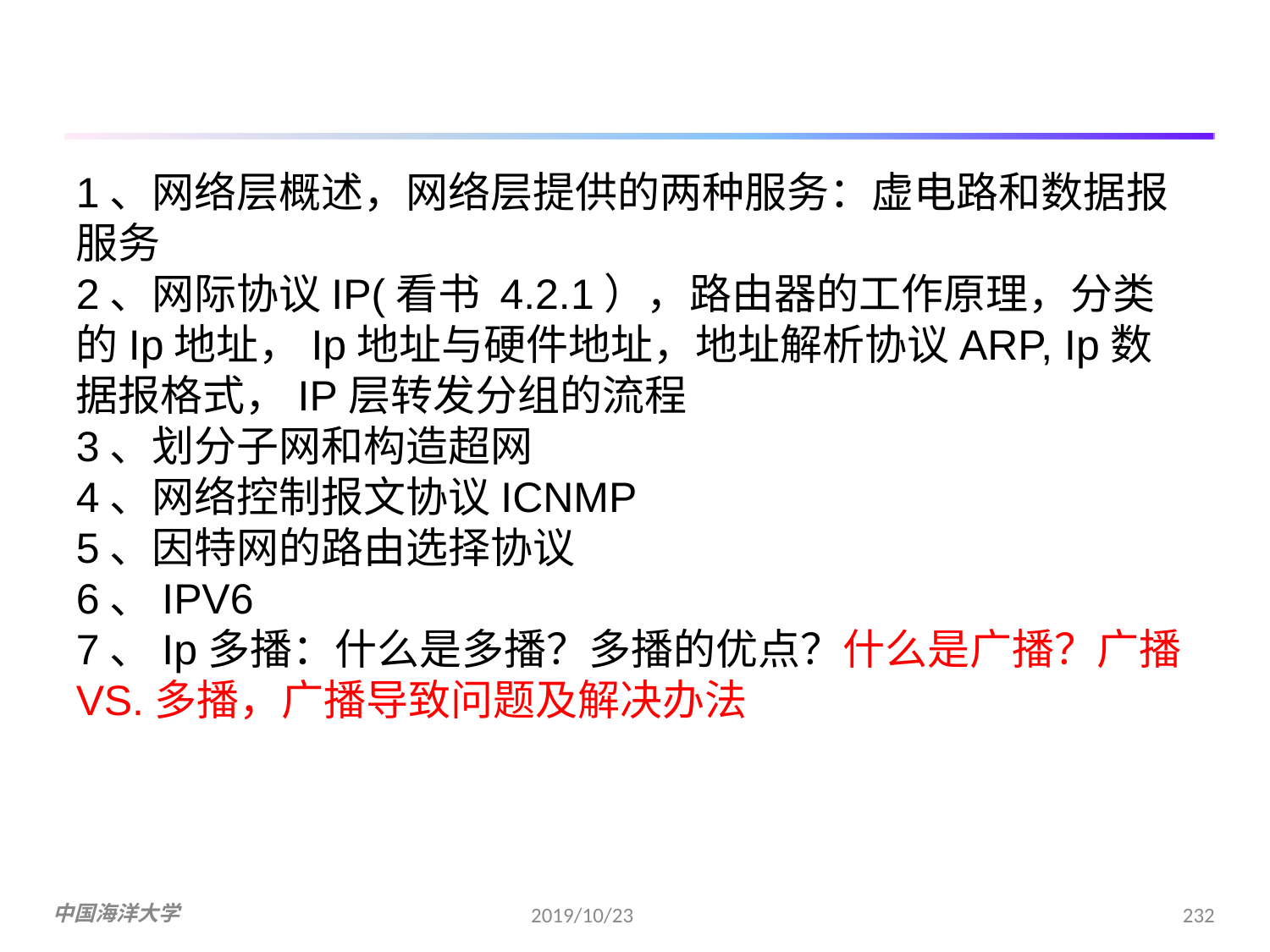

1、网络层概述，网络层提供的两种服务：虚电路和数据报服务
2、网际协议IP(看书 4.2.1），路由器的工作原理，分类的Ip地址，Ip地址与硬件地址，地址解析协议ARP, Ip数据报格式，IP层转发分组的流程
3、划分子网和构造超网
4、网络控制报文协议ICNMP
5、因特网的路由选择协议
6、IPV6
7、Ip多播：什么是多播？多播的优点？什么是广播？广播VS.多播，广播导致问题及解决办法